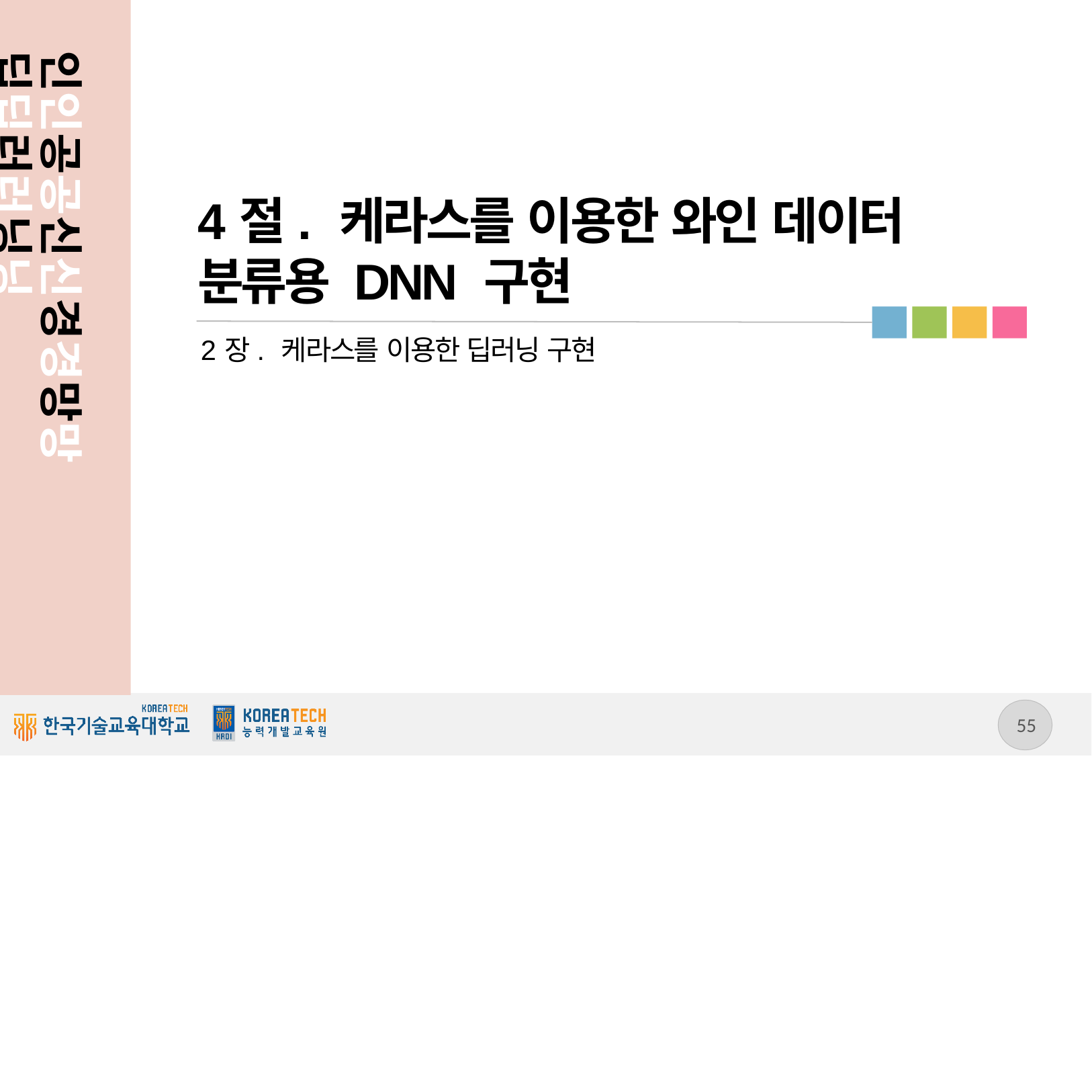

인인공공신신경경망망 딥딥러러닝닝 알알고고리리즘즘 구구현현
4절. 케라스를 이용한 와인 데이터
분류용 DNN 구현
2장. 케라스를 이용한 딥러닝 구현
55